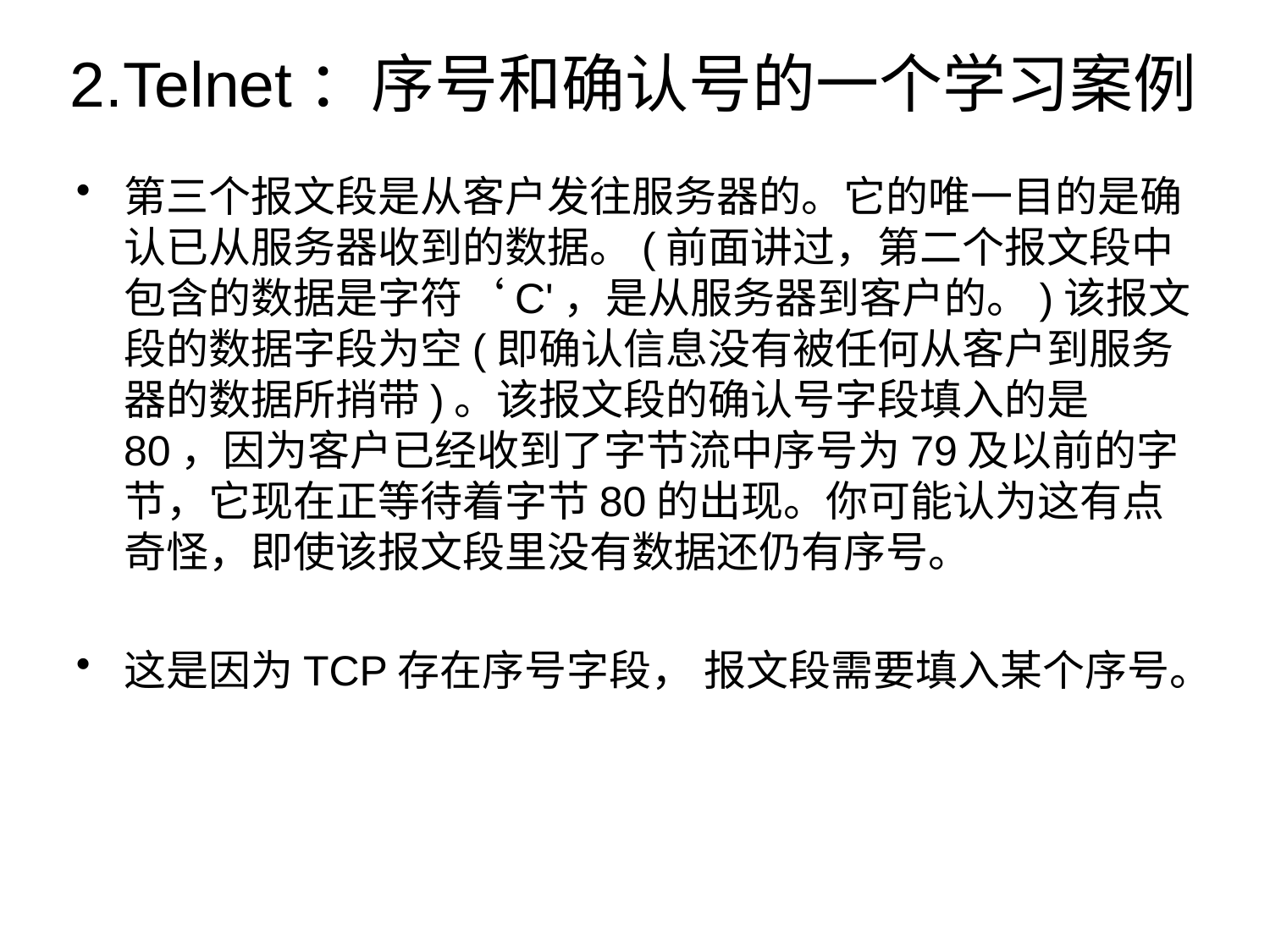

# 2.Telnet：序号和确认号的一个学习案例
第三个报文段是从客户发往服务器的。它的唯一目的是确认已从服务器收到的数据。(前面讲过，第二个报文段中包含的数据是字符‘C'，是从服务器到客户的。)该报文段的数据字段为空(即确认信息没有被任何从客户到服务器的数据所捎带)。该报文段的确认号字段填入的是80，因为客户已经收到了字节流中序号为79及以前的字节，它现在正等待着字节80的出现。你可能认为这有点奇怪，即使该报文段里没有数据还仍有序号。

这是因为TCP存在序号字段， 报文段需要填入某个序号。